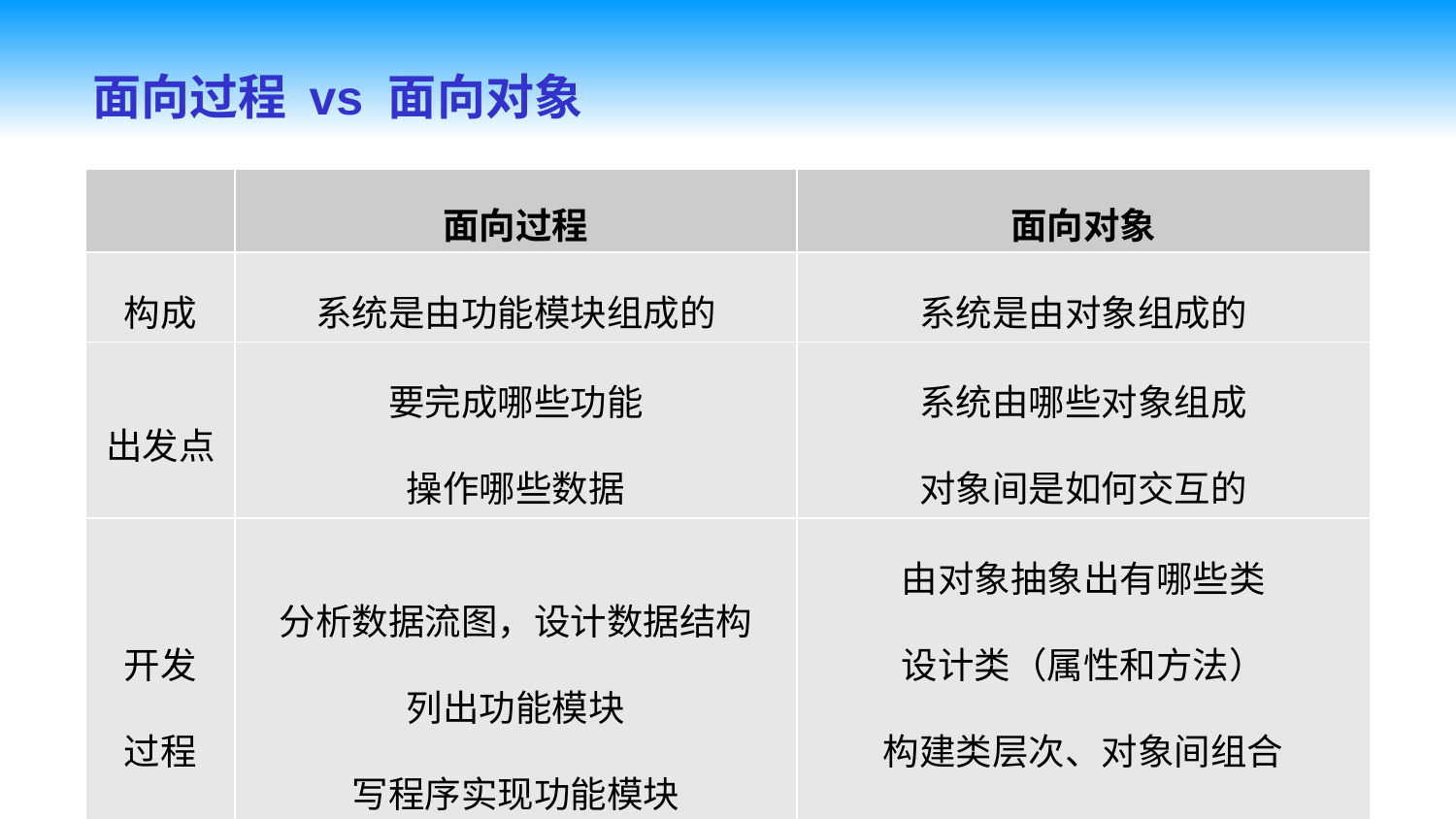

面向过程 vs 面向对象
|  | 面向过程 | 面向对象 |
| --- | --- | --- |
| 构成 | 系统是由功能模块组成的 | 系统是由对象组成的 |
| 出发点 | 要完成哪些功能 操作哪些数据 | 系统由哪些对象组成 对象间是如何交互的 |
| 开发 过程 | 分析数据流图，设计数据结构 列出功能模块 写程序实现功能模块 | 由对象抽象出有哪些类 设计类（属性和方法） 构建类层次、对象间组合 交互完成软件功能 |